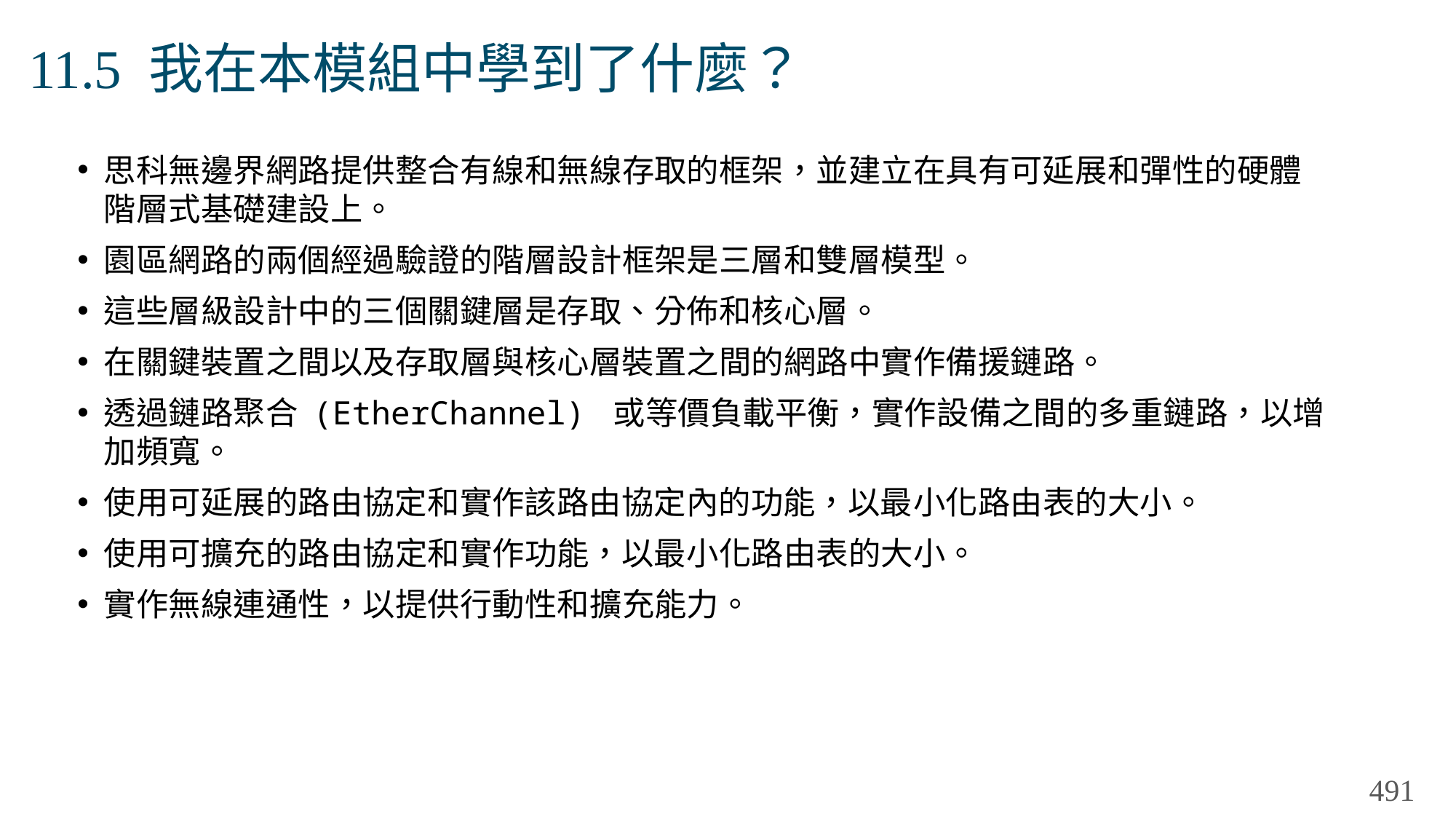

# 11.5 我在本模組中學到了什麼？
思科無邊界網路提供整合有線和無線存取的框架，並建立在具有可延展和彈性的硬體階層式基礎建設上。
園區網路的兩個經過驗證的階層設計框架是三層和雙層模型。
這些層級設計中的三個關鍵層是存取、分佈和核心層。
在關鍵裝置之間以及存取層與核心層裝置之間的網路中實作備援鏈路。
透過鏈路聚合 (EtherChannel) 或等價負載平衡，實作設備之間的多重鏈路，以增加頻寬。
使用可延展的路由協定和實作該路由協定內的功能，以最小化路由表的大小。
使用可擴充的路由協定和實作功能，以最小化路由表的大小。
實作無線連通性，以提供行動性和擴充能力。
491